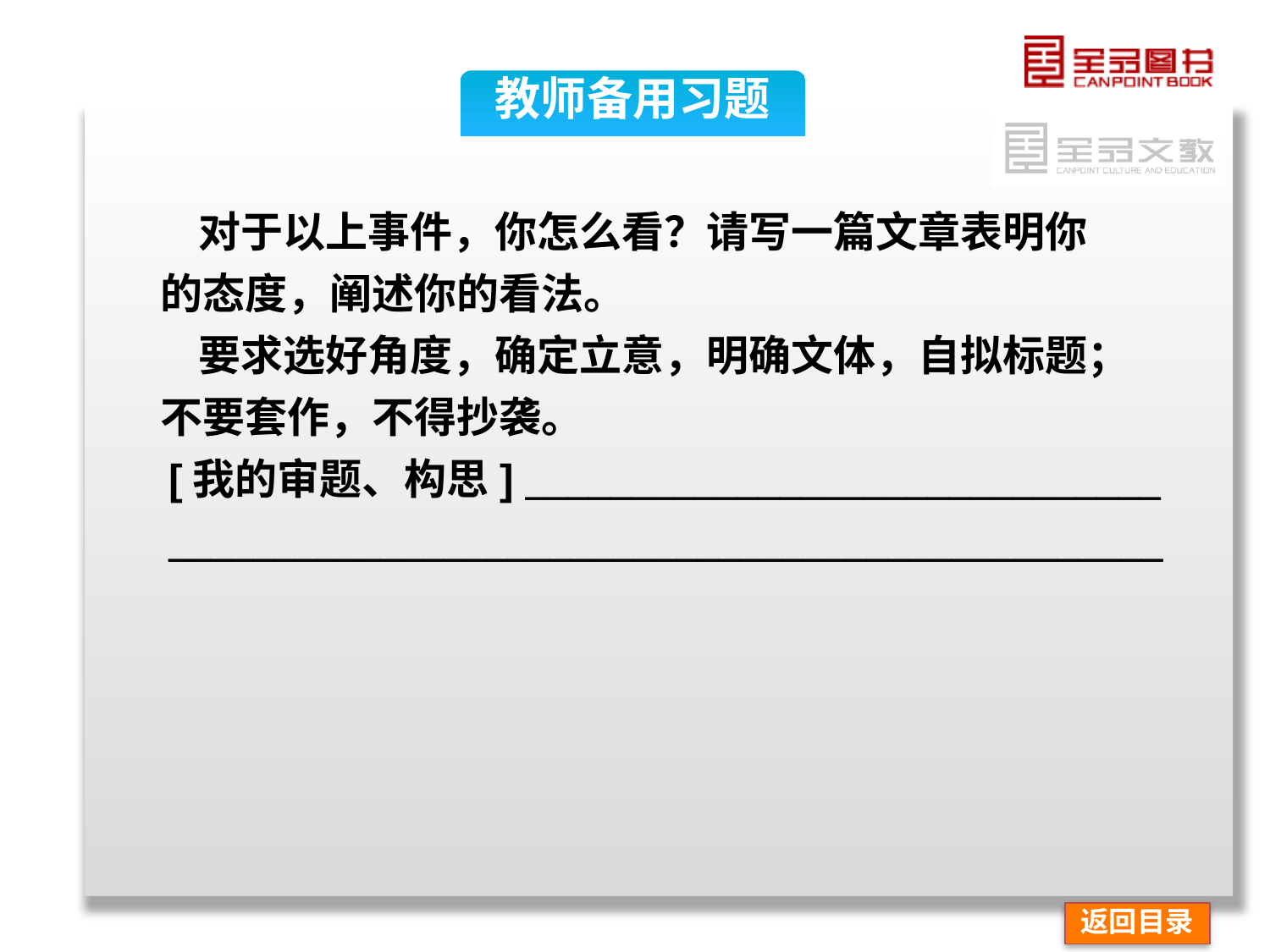

教师备用习题
      对于以上事件，你怎么看？请写一篇文章表明你
  的态度，阐述你的看法。
      要求选好角度，确定立意，明确文体，自拟标题；
  不要套作，不得抄袭。
[我的审题、构思] ______________________________
_______________________________________________
返回目录